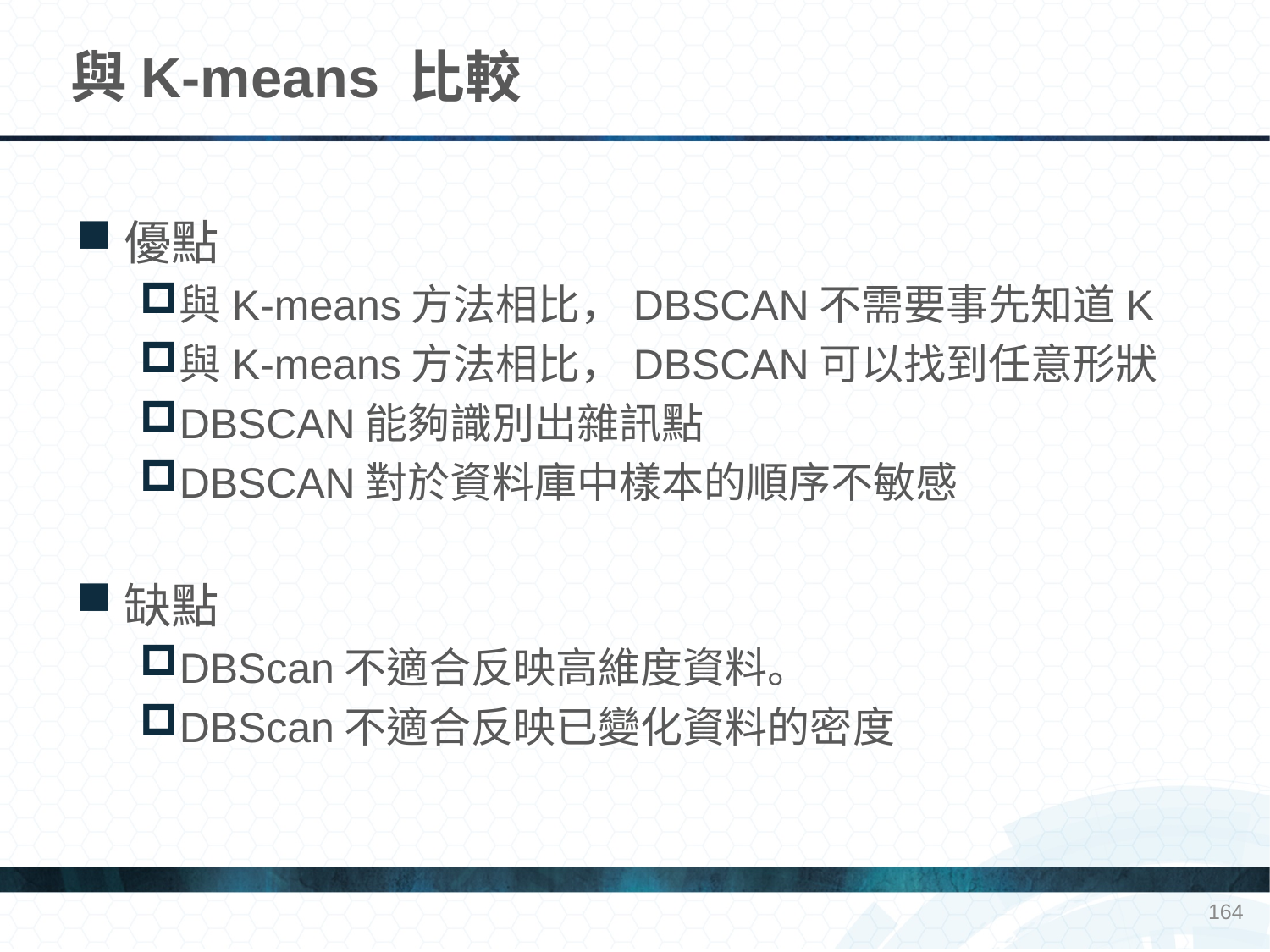

# 與K-means 比較
優點
與K-means方法相比，DBSCAN不需要事先知道K
與K-means方法相比，DBSCAN可以找到任意形狀
DBSCAN能夠識別出雜訊點
DBSCAN對於資料庫中樣本的順序不敏感

缺點
DBScan不適合反映高維度資料。
DBScan不適合反映已變化資料的密度

164